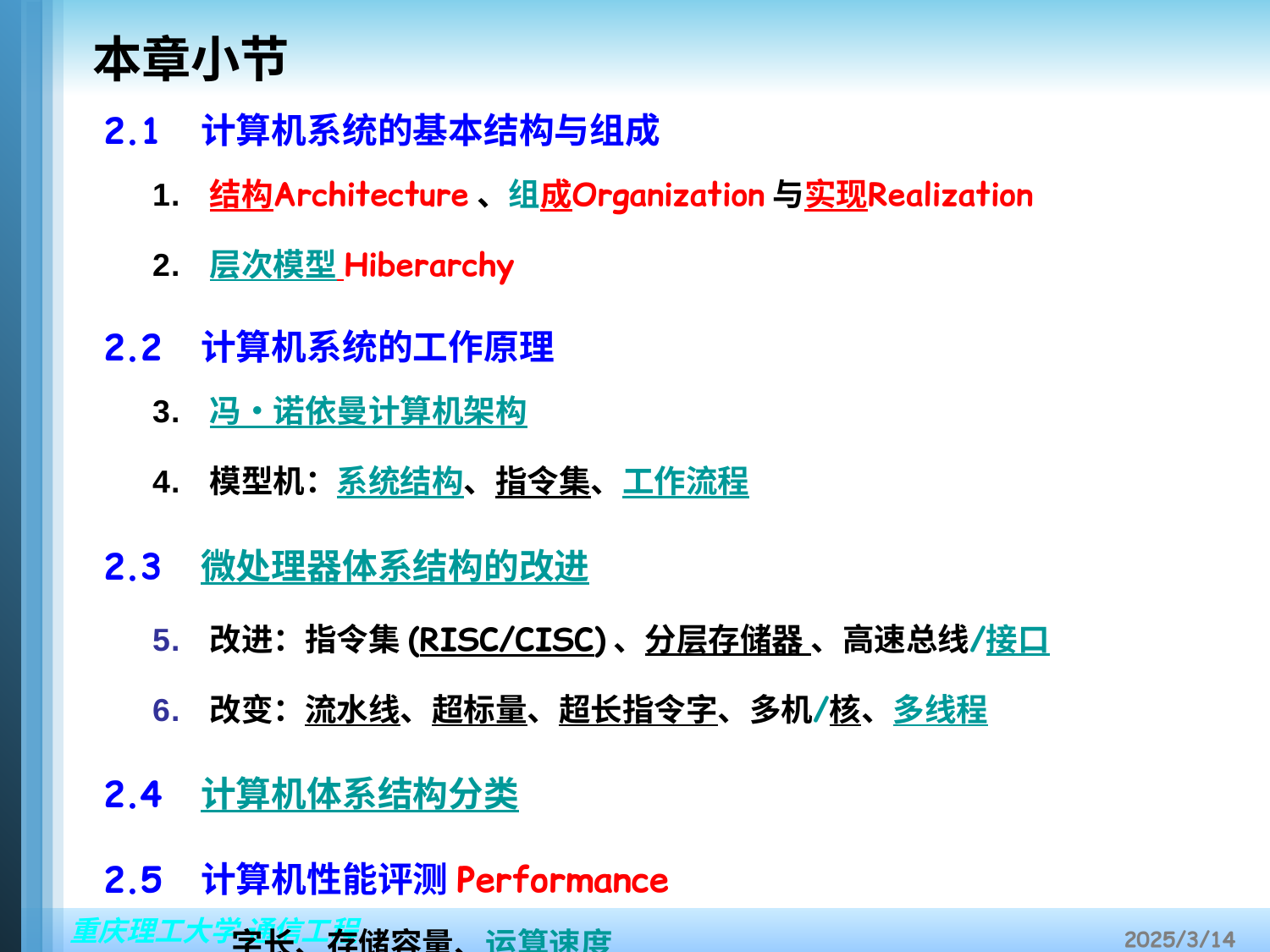

本章小节
2.1  计算机系统的基本结构与组成
结构Architecture、组成Organization与实现Realization
层次模型 Hiberarchy
2.2  计算机系统的工作原理
冯·诺依曼计算机架构
模型机：系统结构、指令集、工作流程
2.3  微处理器体系结构的改进
改进：指令集(RISC/CISC)、分层存储器 、高速总线/接口
改变：流水线、超标量、超长指令字、多机/核、多线程
2.4  计算机体系结构分类
2.5  计算机性能评测Performance
	  字长、存储容量、运算速度
2025/3/14 Friday